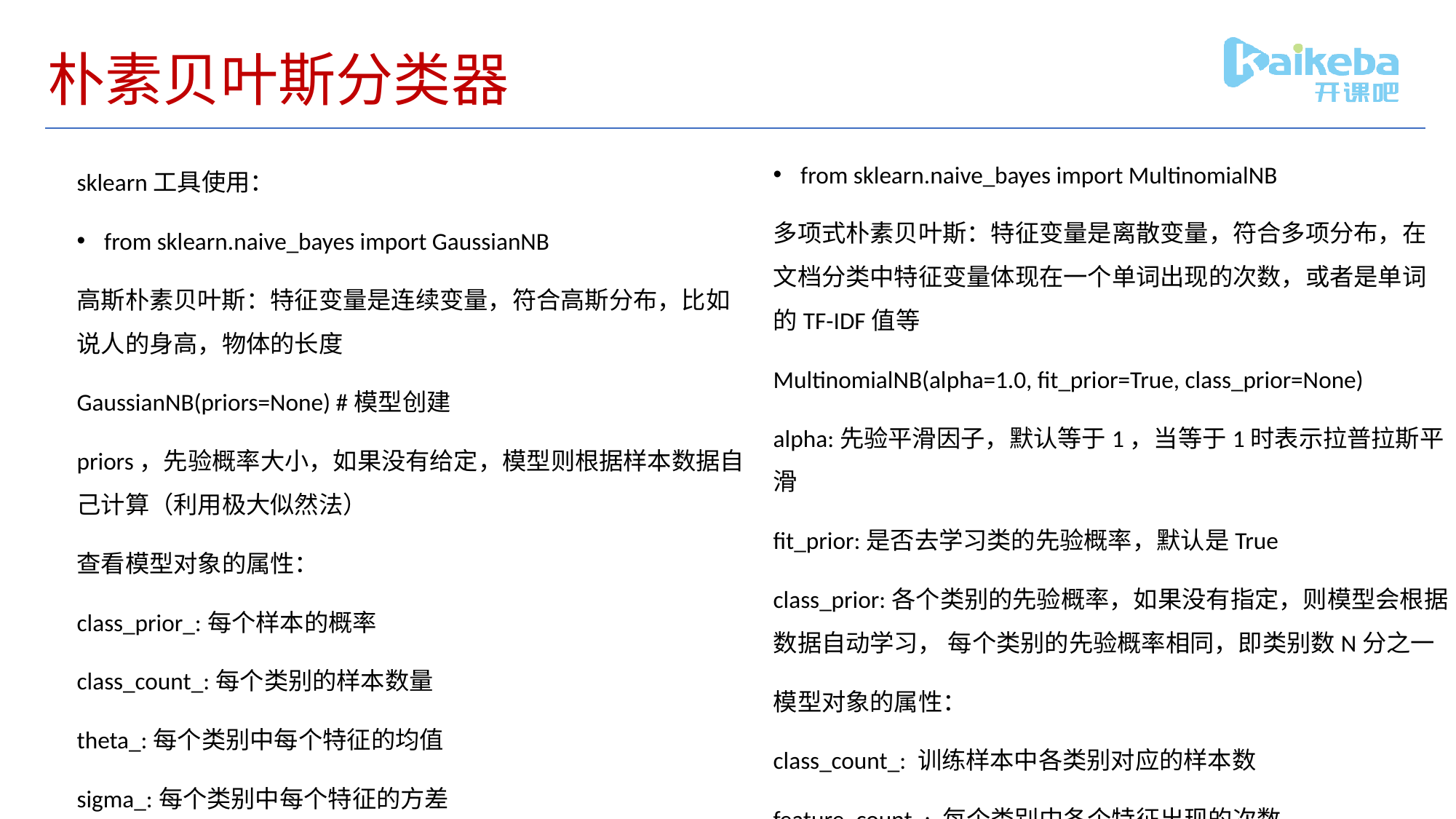

# 朴素贝叶斯分类器
from sklearn.naive_bayes import MultinomialNB
多项式朴素贝叶斯：特征变量是离散变量，符合多项分布，在文档分类中特征变量体现在一个单词出现的次数，或者是单词的TF-IDF值等
MultinomialNB(alpha=1.0, fit_prior=True, class_prior=None)
alpha:先验平滑因子，默认等于1，当等于1时表示拉普拉斯平滑
fit_prior:是否去学习类的先验概率，默认是True
class_prior:各个类别的先验概率，如果没有指定，则模型会根据数据自动学习， 每个类别的先验概率相同，即类别数N分之一
模型对象的属性：
class_count_: 训练样本中各类别对应的样本数
feature_count_: 每个类别中各个特征出现的次数

sklearn工具使用：
from sklearn.naive_bayes import GaussianNB
高斯朴素贝叶斯：特征变量是连续变量，符合高斯分布，比如说人的身高，物体的长度
GaussianNB(priors=None) #模型创建
priors，先验概率大小，如果没有给定，模型则根据样本数据自己计算（利用极大似然法）
查看模型对象的属性：
class_prior_:每个样本的概率
class_count_:每个类别的样本数量
theta_:每个类别中每个特征的均值
sigma_:每个类别中每个特征的方差